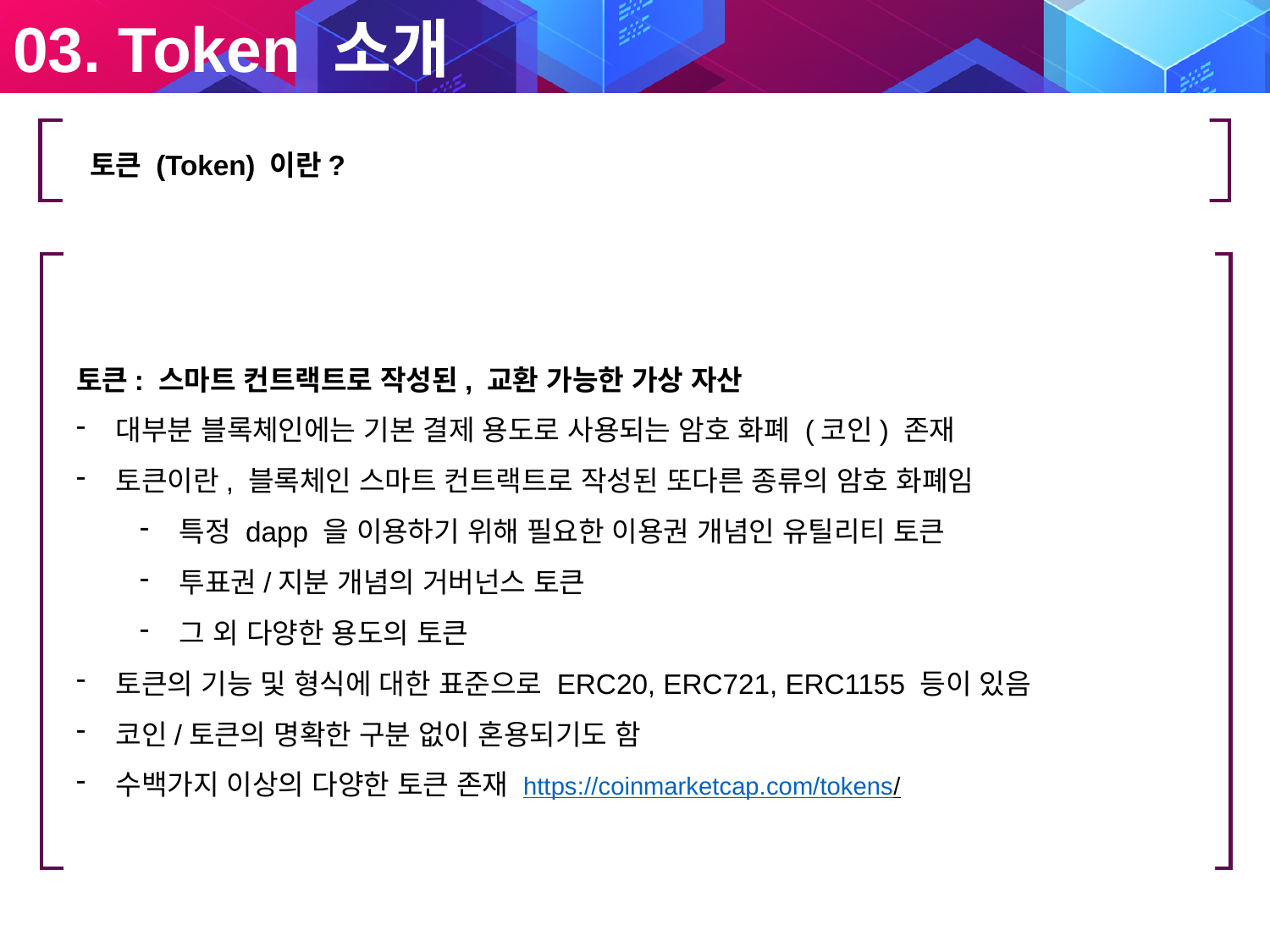

03. Token 소개
­ 토큰 (Token) 이란?

토큰: 스마트 컨트랙트로 작성된, 교환 가능한 가상 자산
대부분 블록체인에는 기본 결제 용도로 사용되는 암호 화폐 (코인) 존재
토큰이란, 블록체인 스마트 컨트랙트로 작성된 또다른 종류의 암호 화폐임
특정 dapp 을 이용하기 위해 필요한 이용권 개념인 유틸리티 토큰
투표권/지분 개념의 거버넌스 토큰
그 외 다양한 용도의 토큰
토큰의 기능 및 형식에 대한 표준으로 ERC20, ERC721, ERC1155 등이 있음
코인/토큰의 명확한 구분 없이 혼용되기도 함
수백가지 이상의 다양한 토큰 존재 https://coinmarketcap.com/tokens/